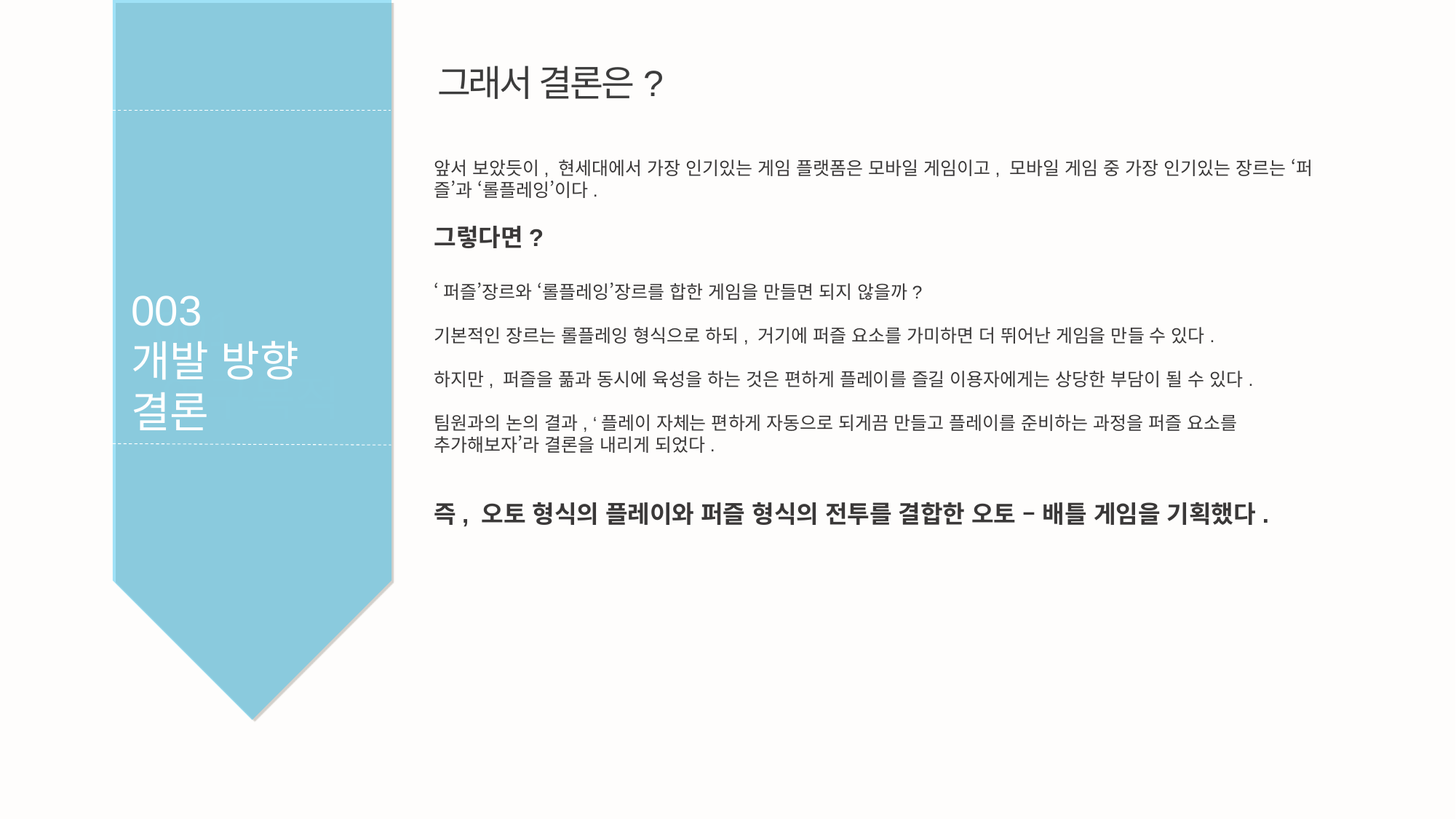

그래서 결론은?
앞서 보았듯이, 현세대에서 가장 인기있는 게임 플랫폼은 모바일 게임이고, 모바일 게임 중 가장 인기있는 장르는 ‘퍼즐’과 ‘롤플레잉’이다.

그렇다면?

‘퍼즐’장르와 ‘롤플레잉’장르를 합한 게임을 만들면 되지 않을까?

기본적인 장르는 롤플레잉 형식으로 하되, 거기에 퍼즐 요소를 가미하면 더 뛰어난 게임을 만들 수 있다.

하지만, 퍼즐을 풂과 동시에 육성을 하는 것은 편하게 플레이를 즐길 이용자에게는 상당한 부담이 될 수 있다.

팀원과의 논의 결과, ‘플레이 자체는 편하게 자동으로 되게끔 만들고 플레이를 준비하는 과정을 퍼즐 요소를     추가해보자’라 결론을 내리게 되었다.

즉, 오토 형식의 플레이와 퍼즐 형식의 전투를 결합한 오토 – 배틀 게임을 기획했다.

003
개발 방향
결론
001
연구목적